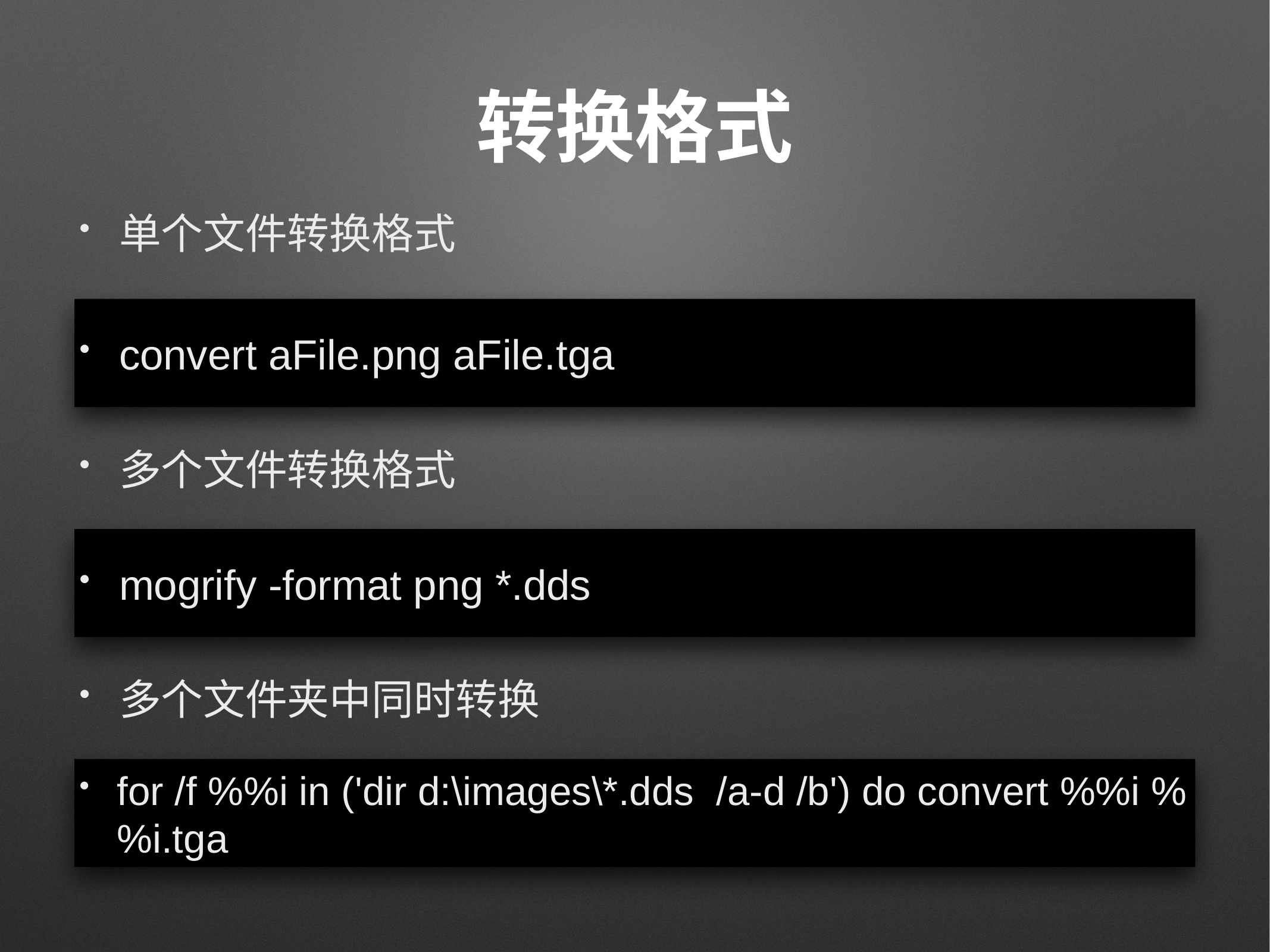

# 转换格式
单个文件转换格式
convert aFile.png aFile.tga
多个文件转换格式
mogrify -format png *.dds
多个文件夹中同时转换
for /f %%i in ('dir d:\images\*.dds  /a-d /b') do convert %%i %%i.tga